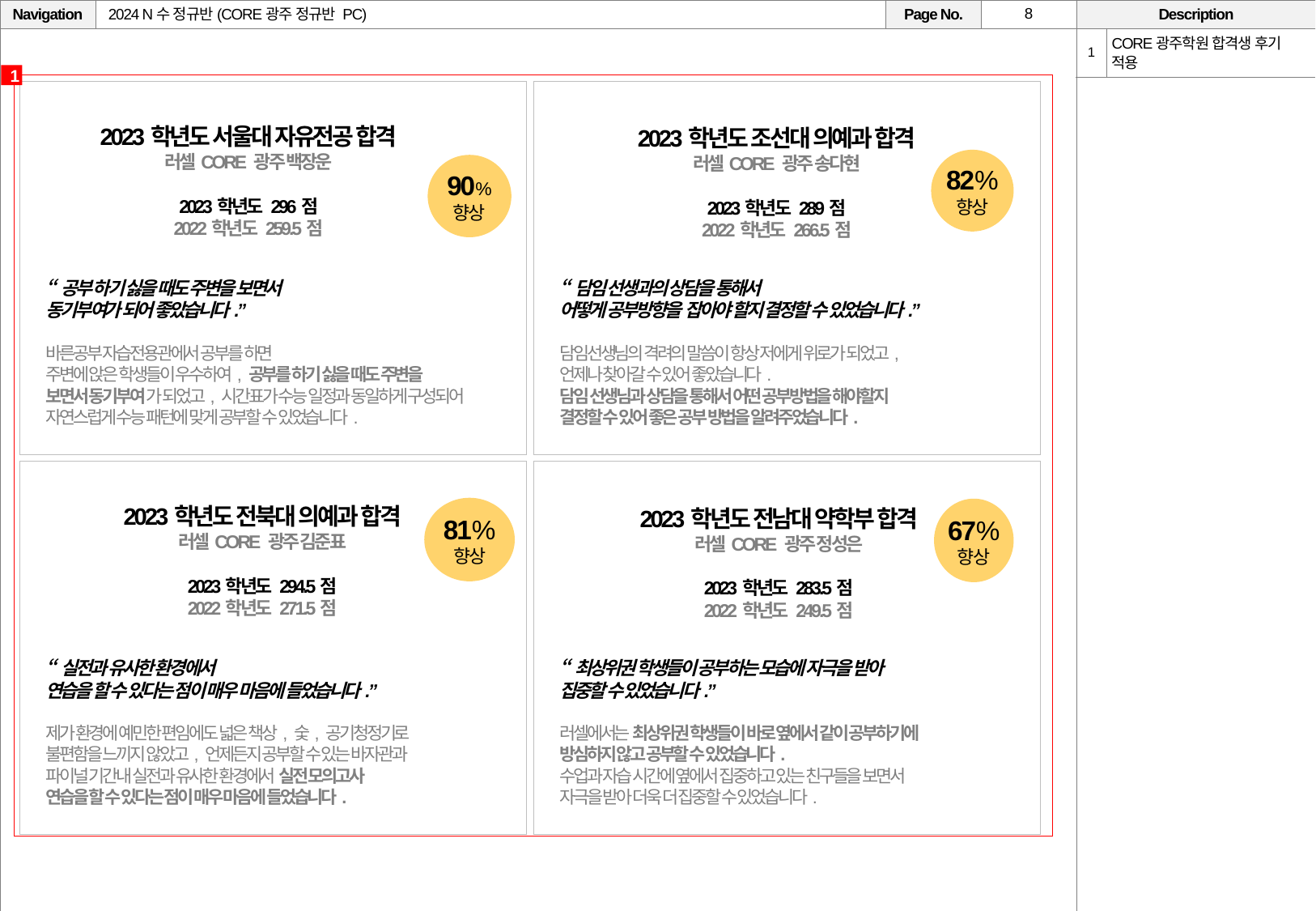

# 2024 N수 정규반(CORE광주 정규반 PC)
| 1 | CORE광주학원 합격생 후기 적용 |
| --- | --- |
1

2023학년도 서울대 자유전공 합격
러셀CORE 광주 백장운

2023학년도 296점
2022학년도 259.5점
2023학년도 조선대 의예과 합격
러셀CORE 광주 송다현

2023학년도 289점
2022학년도 266.5점
82%
향상
90%
향상

“공부 하기 싫을 때도 주변을 보면서
동기부여가 되어 좋았습니다.”

바른공부 자습전용관에서 공부를 하면
주변에 앉은 학생들이 우수하여, 공부를 하기 싫을 때도 주변을
보면서 동기부여가 되었고, 시간표가 수능 일정과 동일하게 구성되어
자연스럽게 수능 패턴에 맞게 공부할 수 있었습니다.

“담임 선생과의 상담을 통해서
어떻게 공부방향을  잡아야 할지 결정할 수 있었습니다.”

담임선생님의 격려의 말씀이 항상 저에게 위로가 되었고,
언제나 찾아갈 수 있어 좋았습니다.
담임 선생님과 상담을 통해서 어떤 공부방법을 해야할지
결정할 수 있어 좋은 공부 방법을 알려주었습니다.

2023학년도 전북대 의예과 합격
러셀CORE 광주 김준표

2023학년도 294.5점
2022학년도 271.5점
81%
향상
2023학년도 전남대 약학부 합격
러셀CORE 광주 정성은

2023학년도 283.5점
2022학년도 249.5점
67%
향상

“실전과 유사한 환경에서
연습을 할 수 있다는 점이 매우 마음에 들었습니다.”

제가 환경에 예민한 편임에도 넓은 책상, 숯, 공기청정기로
불편함을 느끼지 않았고, 언제든지 공부할 수 있는 바자관과
파이널 기간내 실전과 유사한 환경에서 실전 모의고사
연습을 할 수 있다는 점이 매우 마음에 들었습니다.

“최상위권 학생들이 공부하는 모습에 자극을 받아
집중할 수 있었습니다.”

러셀에서는 최상위권 학생들이 바로 옆에서 같이 공부하기에
방심하지 않고 공부할 수 있었습니다.
수업과 자습 시간에 옆에서 집중하고 있는 친구들을 보면서
자극을 받아 더욱 더 집중할 수 있었습니다.